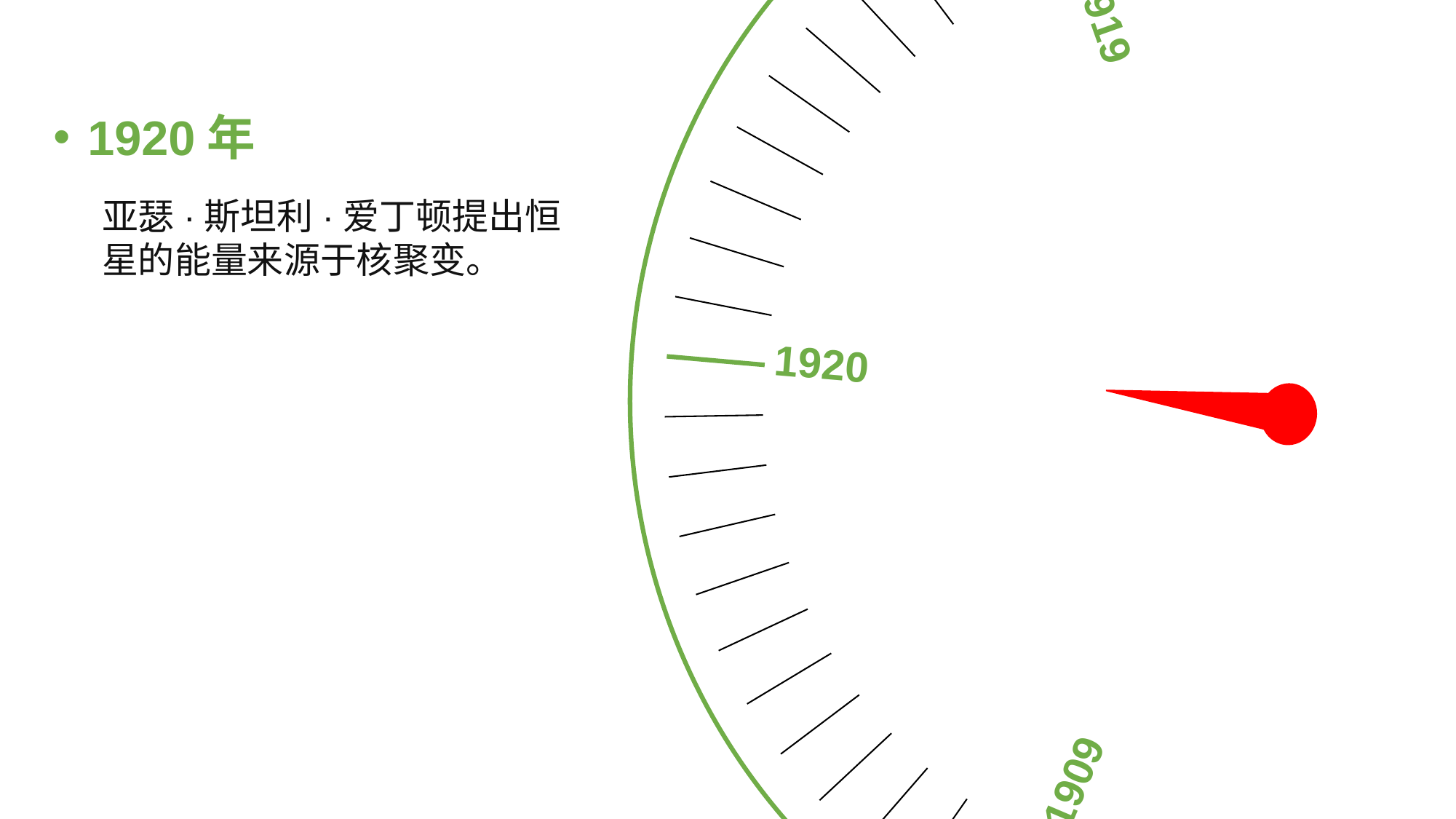

1909
1920
1912
1919
1915
1920年
亚瑟·斯坦利·爱丁顿提出恒星的能量来源于核聚变。